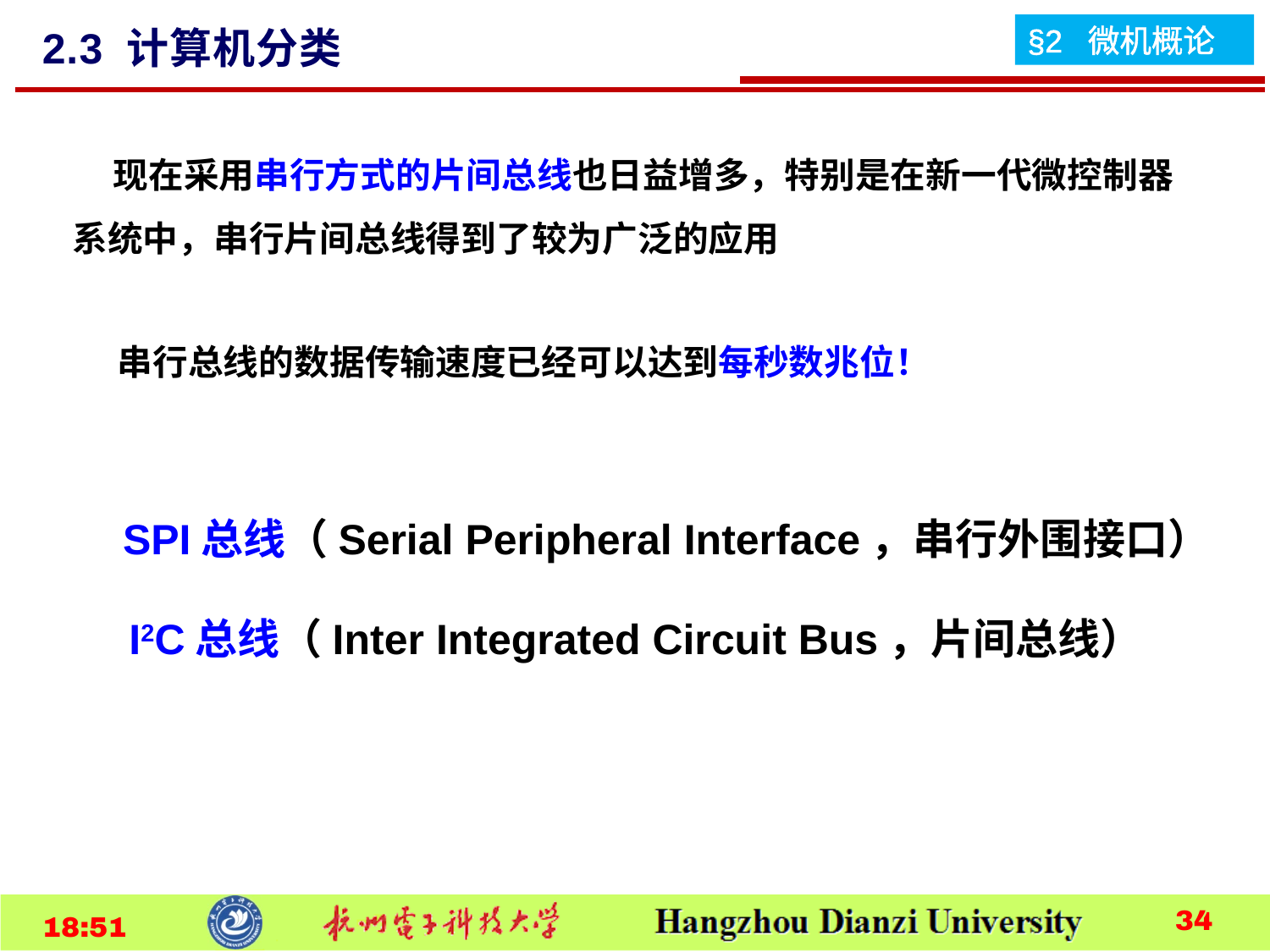

2.3 计算机分类
    现在采用串行方式的片间总线也日益增多，特别是在新一代微控制器系统中，串行片间总线得到了较为广泛的应用
串行总线的数据传输速度已经可以达到每秒数兆位！
SPI总线（Serial Peripheral Interface，串行外围接口）
I2C总线（Inter Integrated Circuit Bus，片间总线）